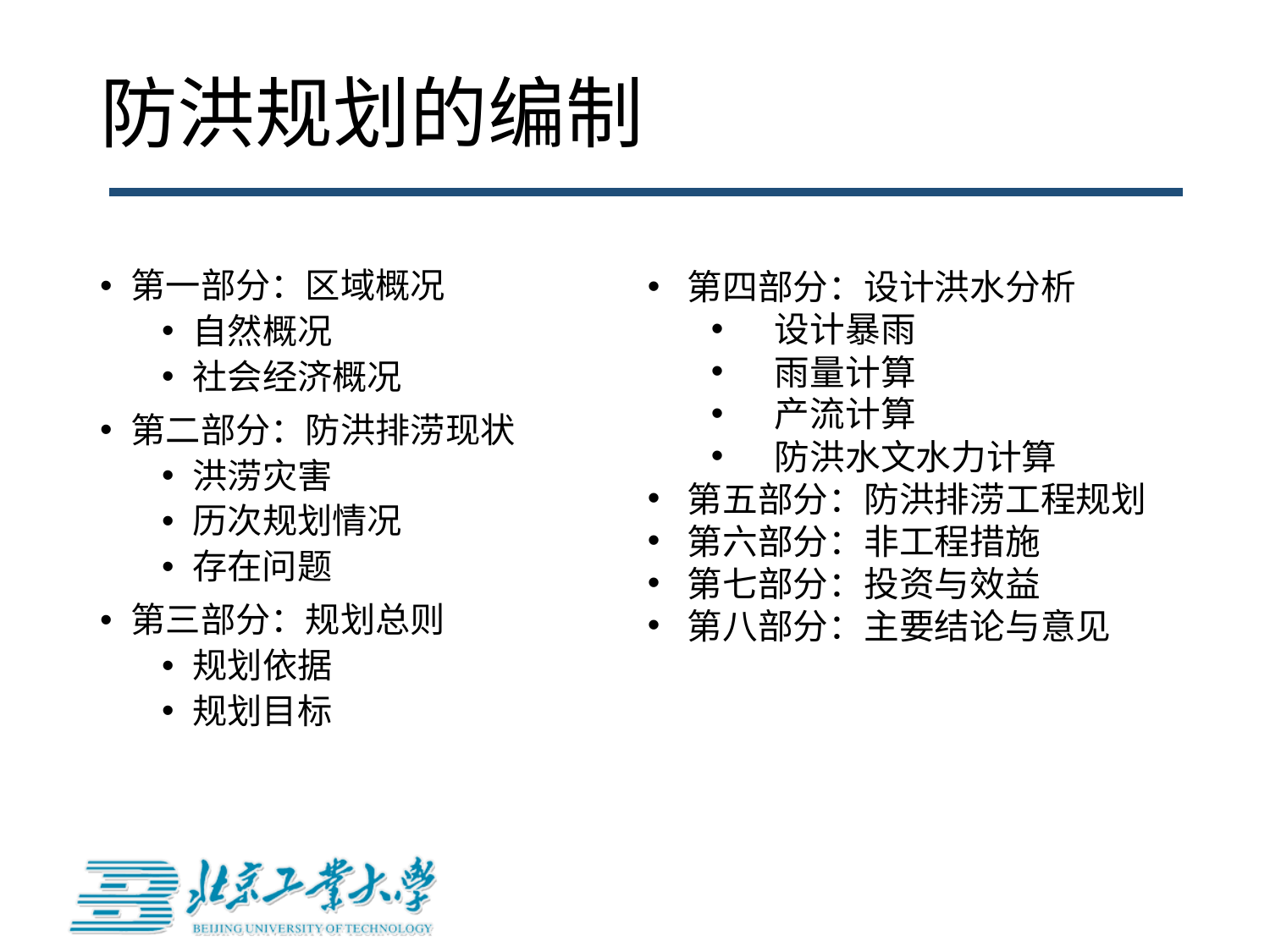

# 防洪规划的编制
第四部分：设计洪水分析
设计暴雨
雨量计算
产流计算
防洪水文水力计算
第五部分：防洪排涝工程规划
第六部分：非工程措施
第七部分：投资与效益
第八部分：主要结论与意见

第一部分：区域概况
自然概况
社会经济概况
第二部分：防洪排涝现状
洪涝灾害
历次规划情况
存在问题
第三部分：规划总则
规划依据
规划目标